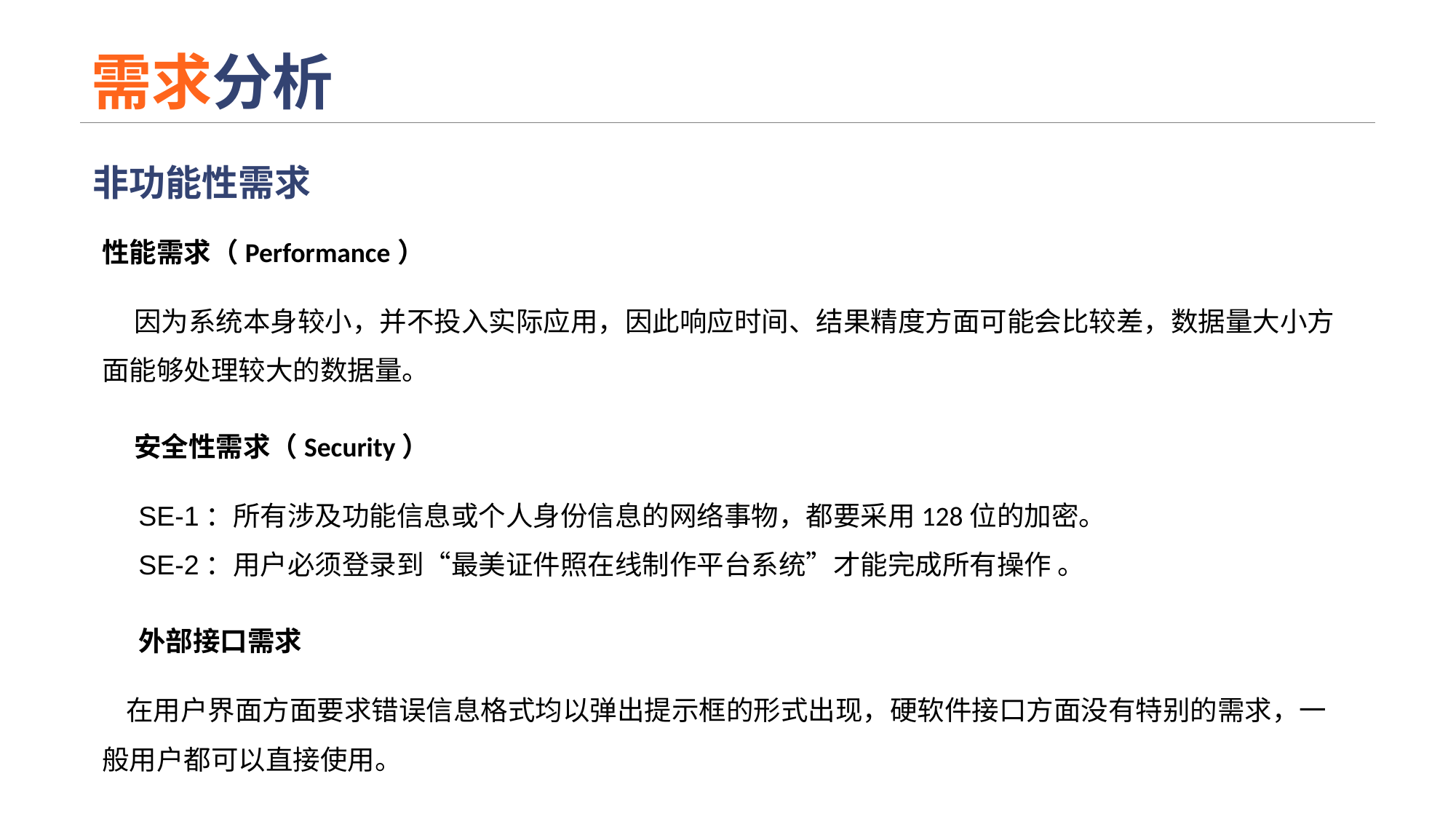

# 需求分析
非功能性需求
性能需求（Performance）
因为系统本身较小，并不投入实际应用，因此响应时间、结果精度方面可能会比较差，数据量大小方面能够处理较大的数据量。
安全性需求（Security）
SE-1：所有涉及功能信息或个人身份信息的网络事物，都要采用128位的加密。
SE-2：用户必须登录到“最美证件照在线制作平台系统”才能完成所有操作 。
外部接口需求
在用户界面方面要求错误信息格式均以弹出提示框的形式出现，硬软件接口方面没有特别的需求，一般用户都可以直接使用。